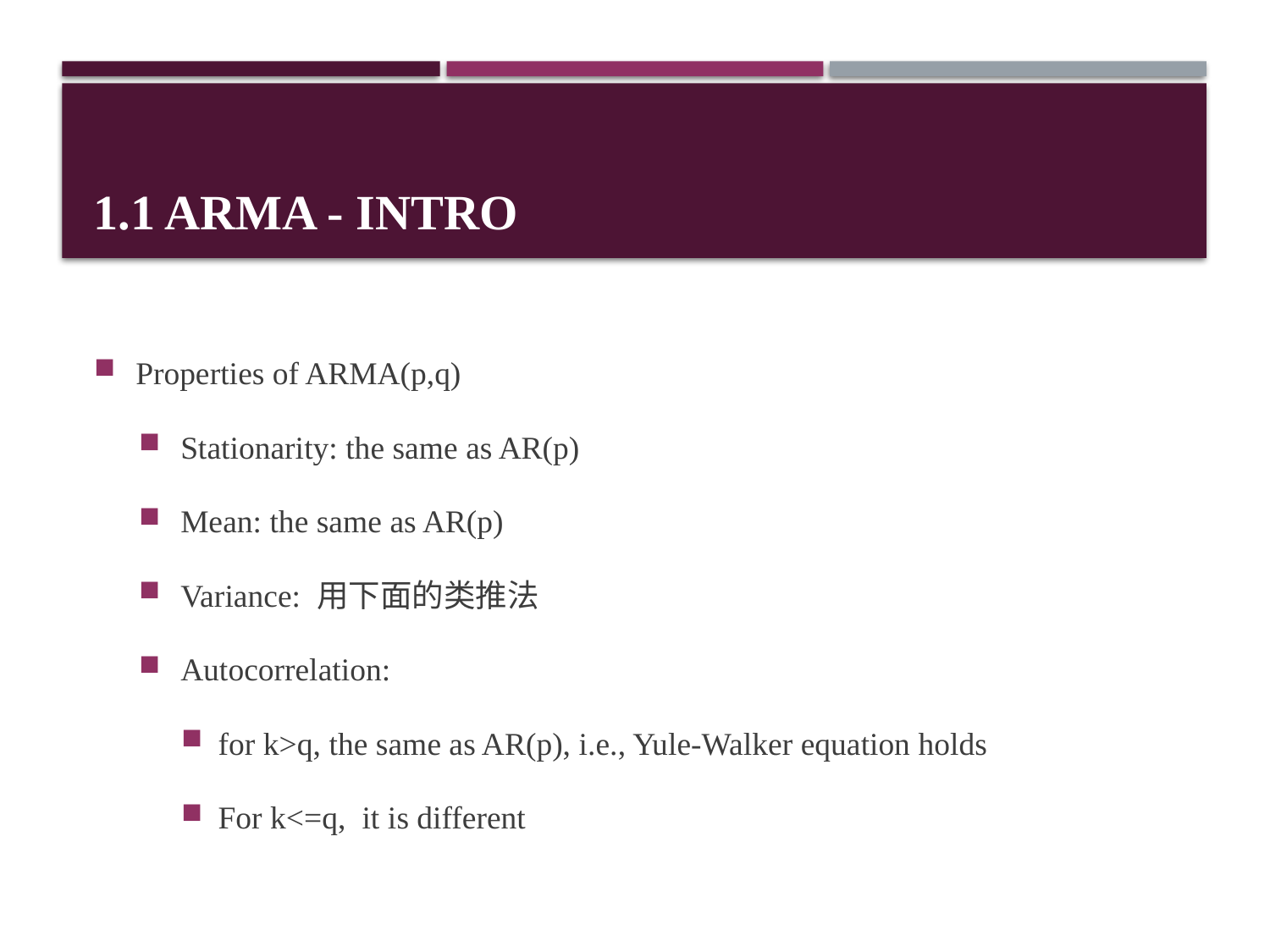

# 1.1 ARMA - intro
Properties of ARMA(p,q)
Stationarity: the same as AR(p)
Mean: the same as AR(p)
Variance: 用下面的类推法
Autocorrelation:
for k>q, the same as AR(p), i.e., Yule-Walker equation holds
For k<=q,  it is different